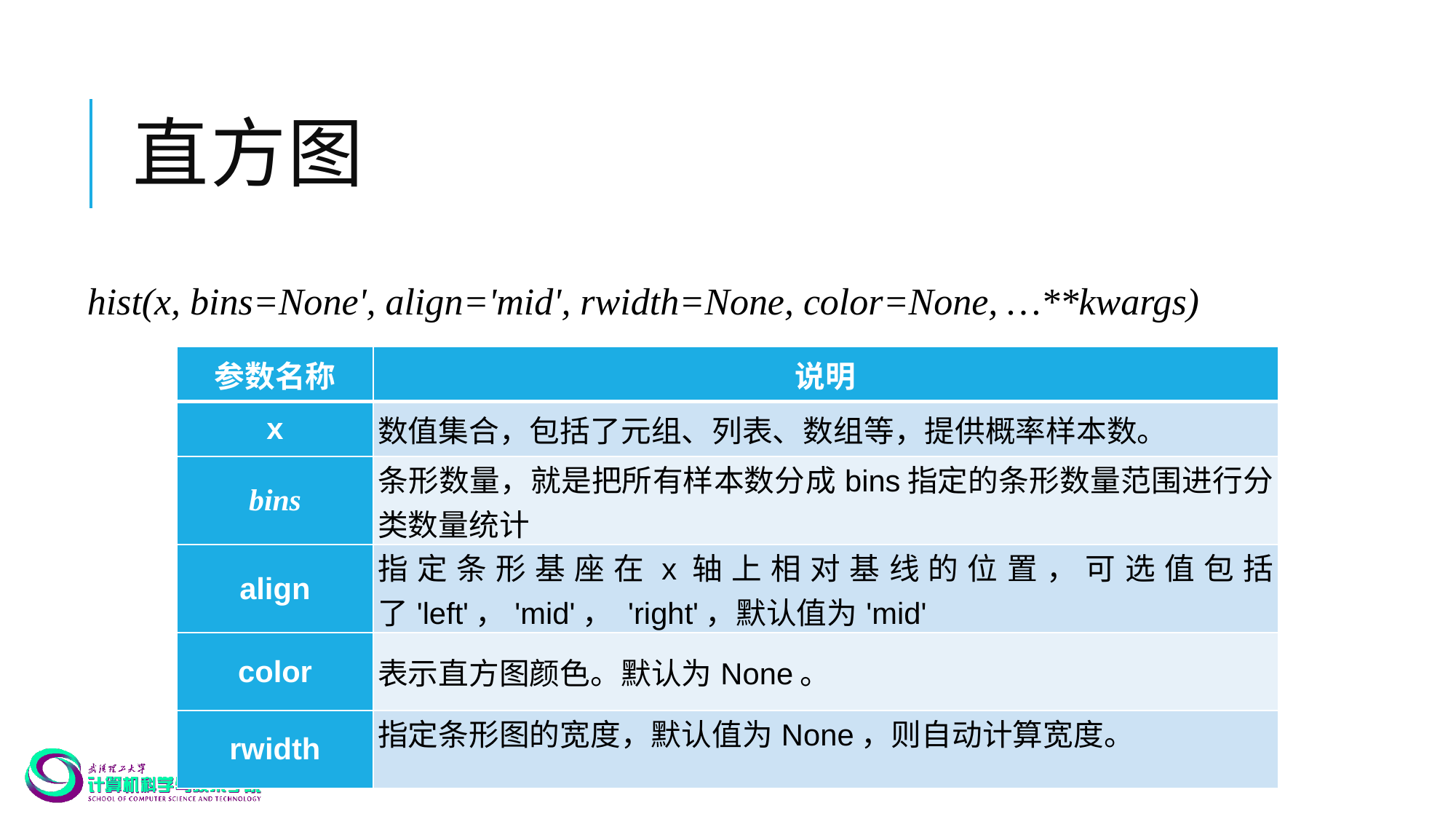

# 直方图
hist(x, bins=None', align='mid', rwidth=None, color=None, …**kwargs)
| 参数名称 | 说明 |
| --- | --- |
| x | 数值集合，包括了元组、列表、数组等，提供概率样本数。 |
| bins | 条形数量，就是把所有样本数分成bins指定的条形数量范围进行分类数量统计 |
| align | 指定条形基座在x轴上相对基线的位置，可选值包括了'left'，'mid'， 'right'，默认值为'mid' |
| color | 表示直方图颜色。默认为None。 |
| rwidth | 指定条形图的宽度，默认值为None，则自动计算宽度。 |